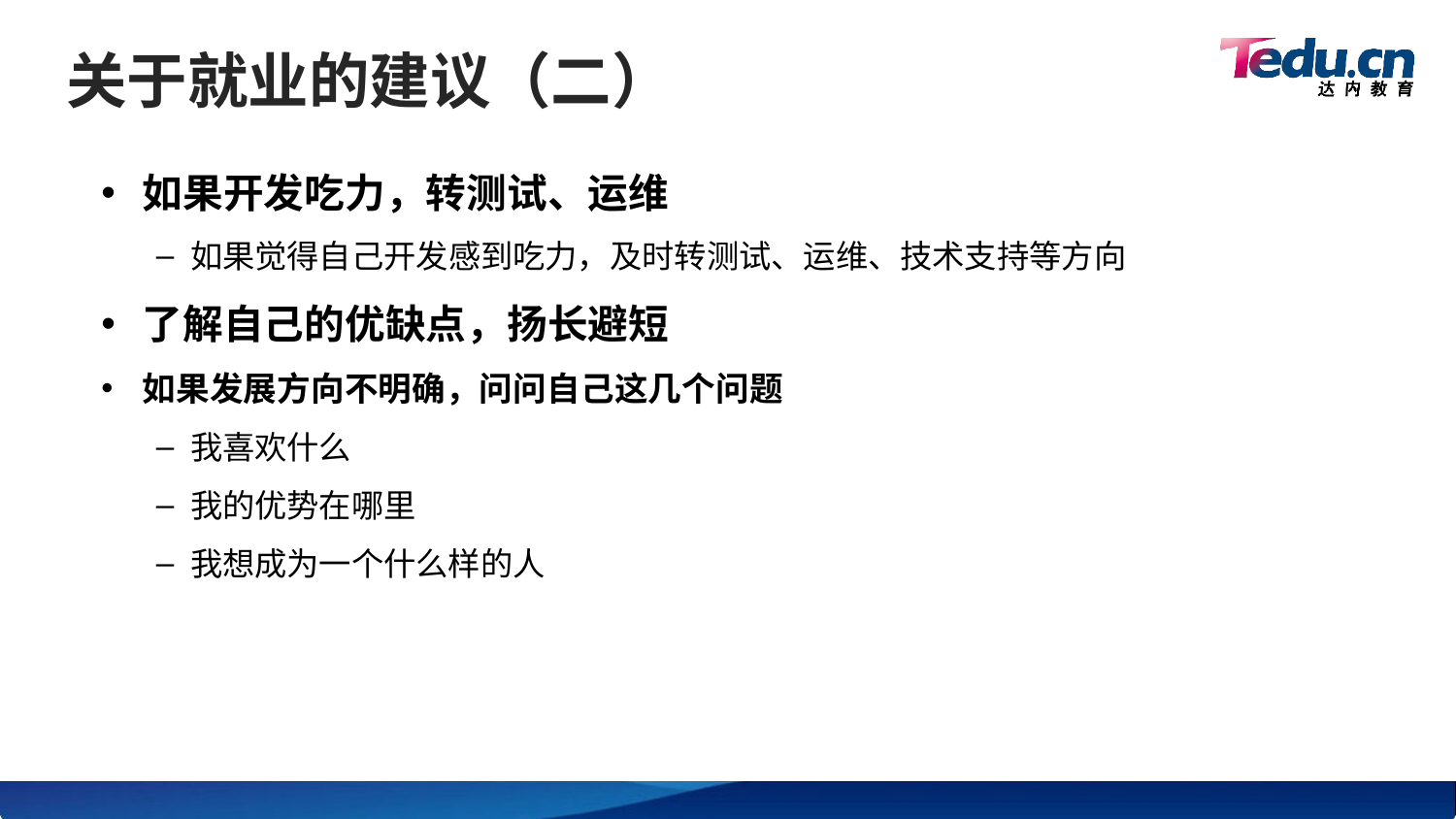

# 关于就业的建议（二）
如果开发吃力，转测试、运维
如果觉得自己开发感到吃力，及时转测试、运维、技术支持等方向
了解自己的优缺点，扬长避短
如果发展方向不明确，问问自己这几个问题
我喜欢什么
我的优势在哪里
我想成为一个什么样的人